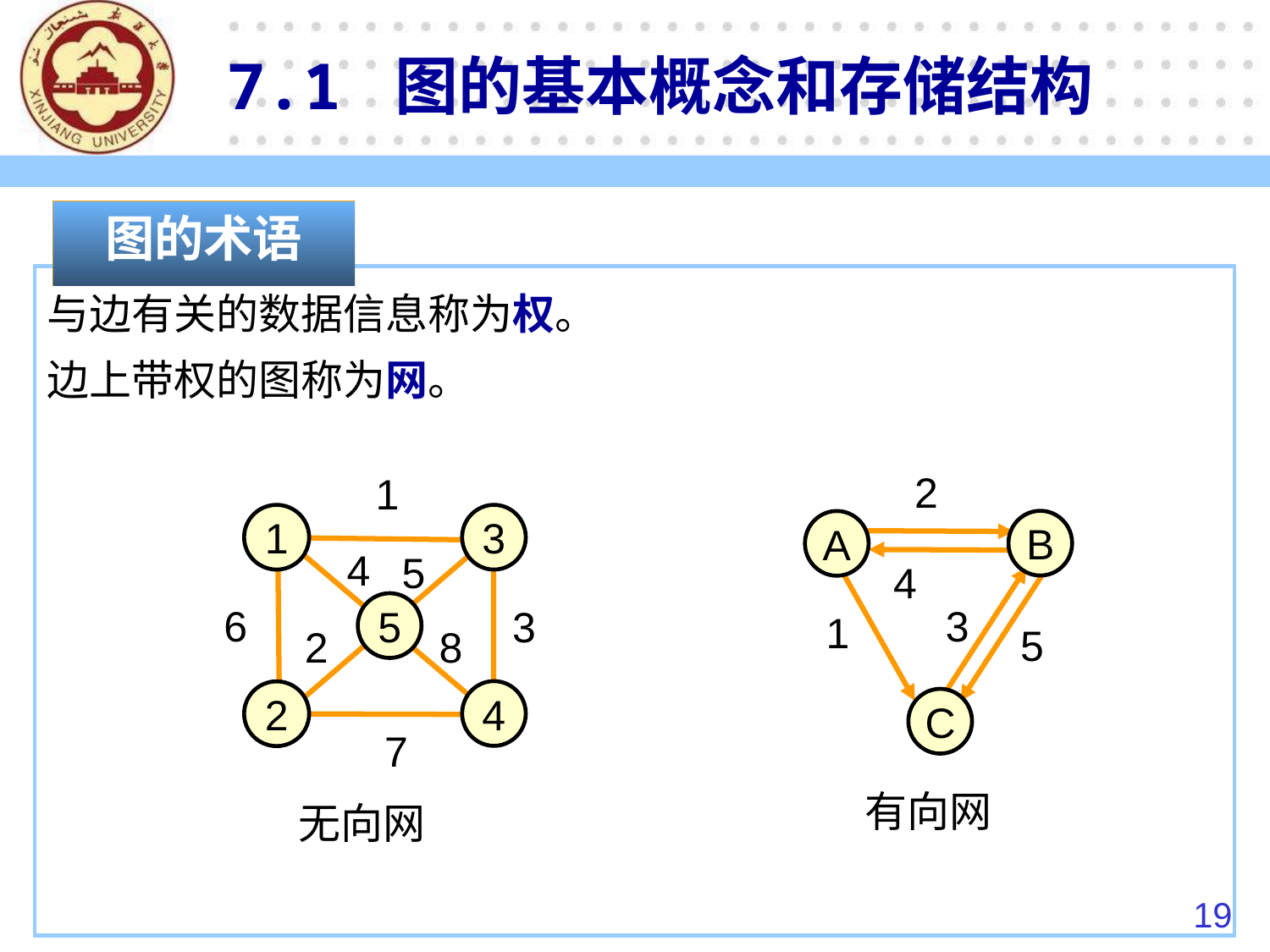

7.1 图的基本概念和存储结构
图的术语
与边有关的数据信息称为权。
边上带权的图称为网。
2

B
A
4

3
1
5

C
1

1
3

4
5

5
6
3

2
8
4
2
7
有向网
无向网
19